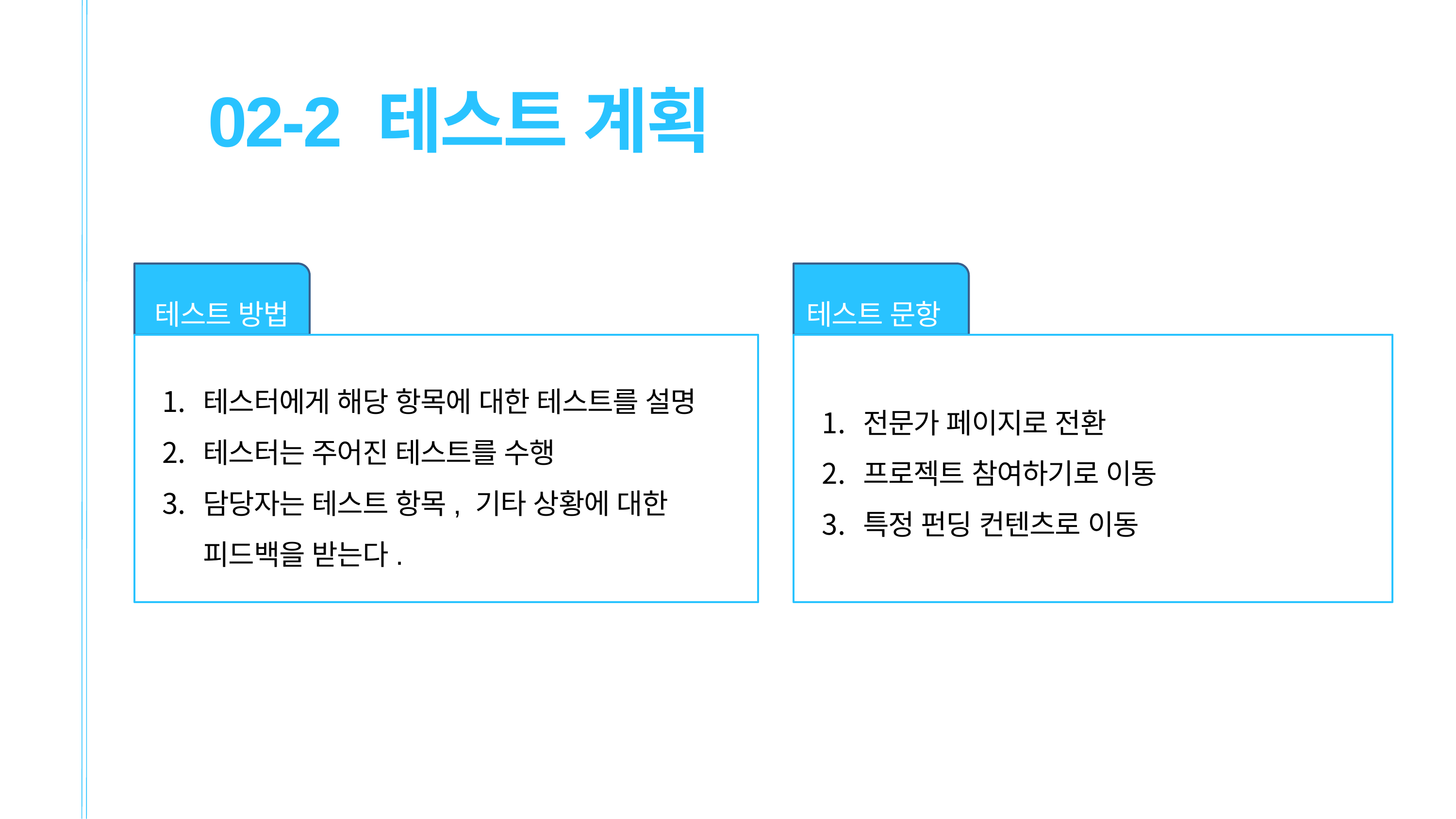

02-2 테스트 계획
테스트 방법
테스트 문항

테스터에게 해당 항목에 대한 테스트를 설명
테스터는 주어진 테스트를 수행
담당자는 테스트 항목, 기타 상황에 대한 피드백을 받는다.
전문가 페이지로 전환
프로젝트 참여하기로 이동
특정 펀딩 컨텐츠로 이동